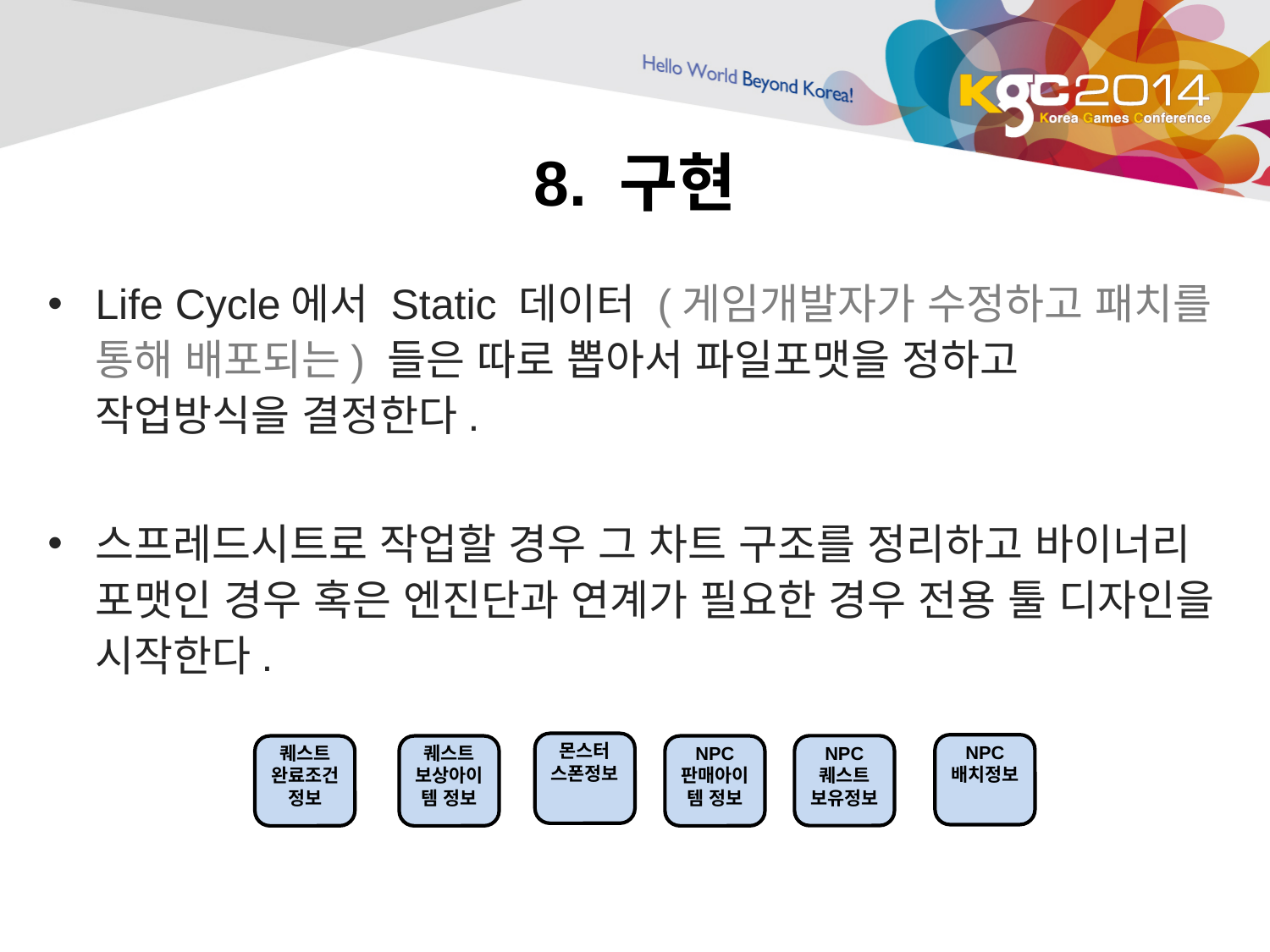

# 8. 구현
Life Cycle에서 Static 데이터 (게임개발자가 수정하고 패치를 통해 배포되는) 들은 따로 뽑아서 파일포맷을 정하고 작업방식을 결정한다.

스프레드시트로 작업할 경우 그 차트 구조를 정리하고 바이너리 포맷인 경우 혹은 엔진단과 연계가 필요한 경우 전용 툴 디자인을 시작한다.

몬스터
스폰정보

NPC
배치정보

NPC
퀘스트
보유정보

퀘스트 보상아이템 정보
퀘스트 완료조건 정보

NPC
판매아이템 정보